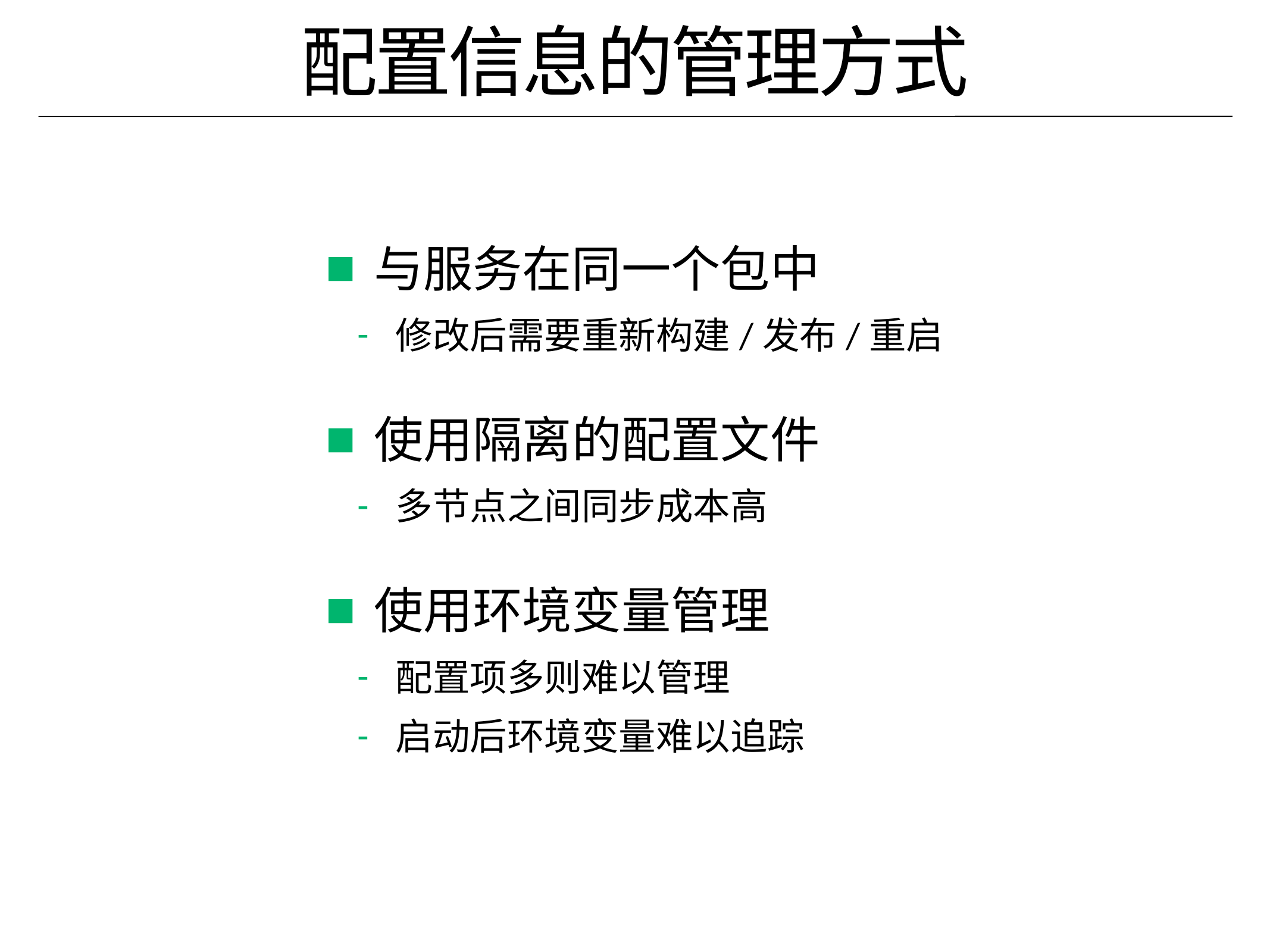

# 配置信息的管理方式
与服务在同一个包中
修改后需要重新构建/发布/重启

使用隔离的配置文件
多节点之间同步成本高

使用环境变量管理
配置项多则难以管理
启动后环境变量难以追踪
77